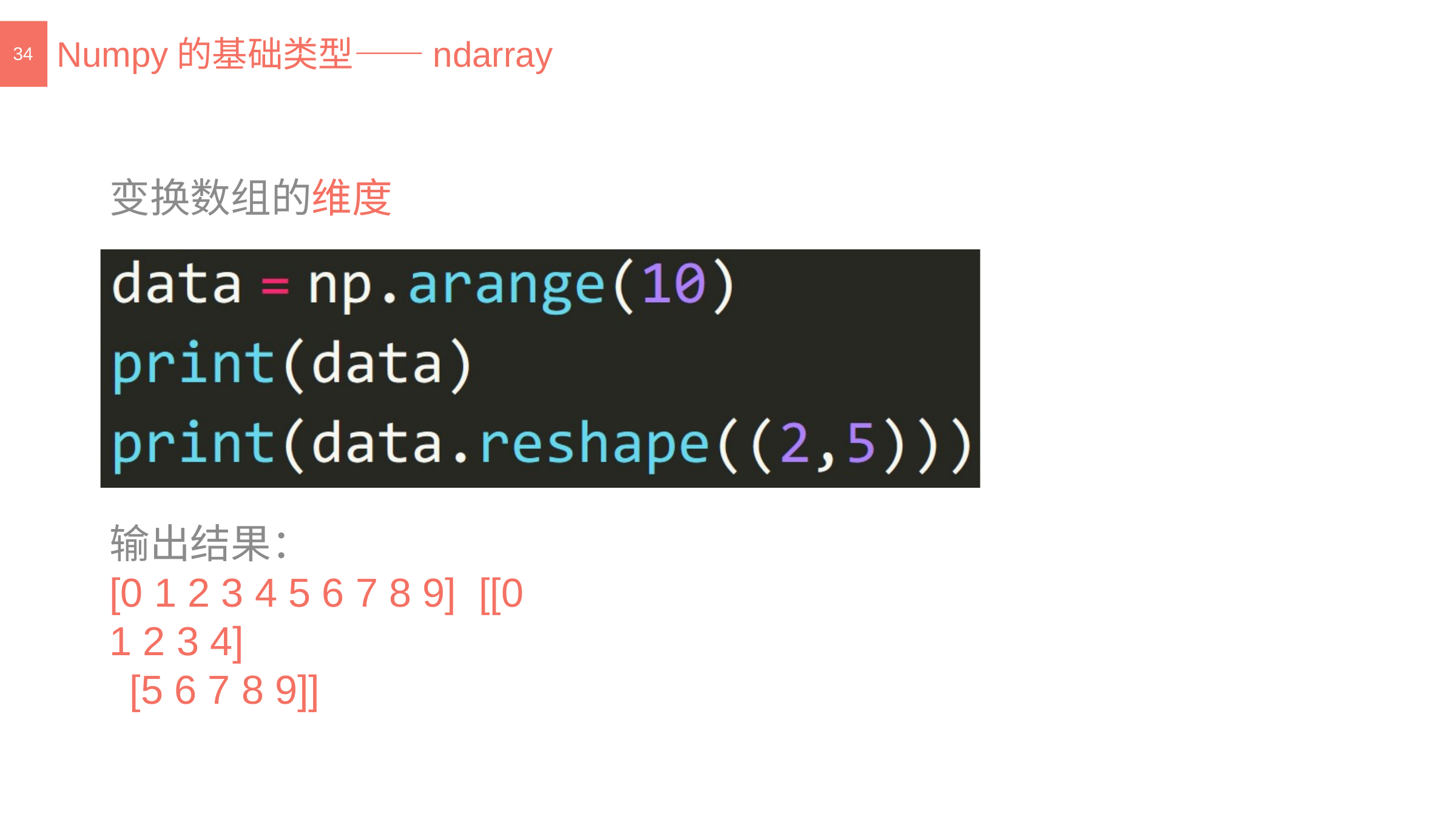

# Numpy的基础类型——ndarray
34
变换数组的维度

输出结果：
[0 1 2 3 4 5 6 7 8 9]  [[0 1 2 3 4]
[5 6 7 8 9]]